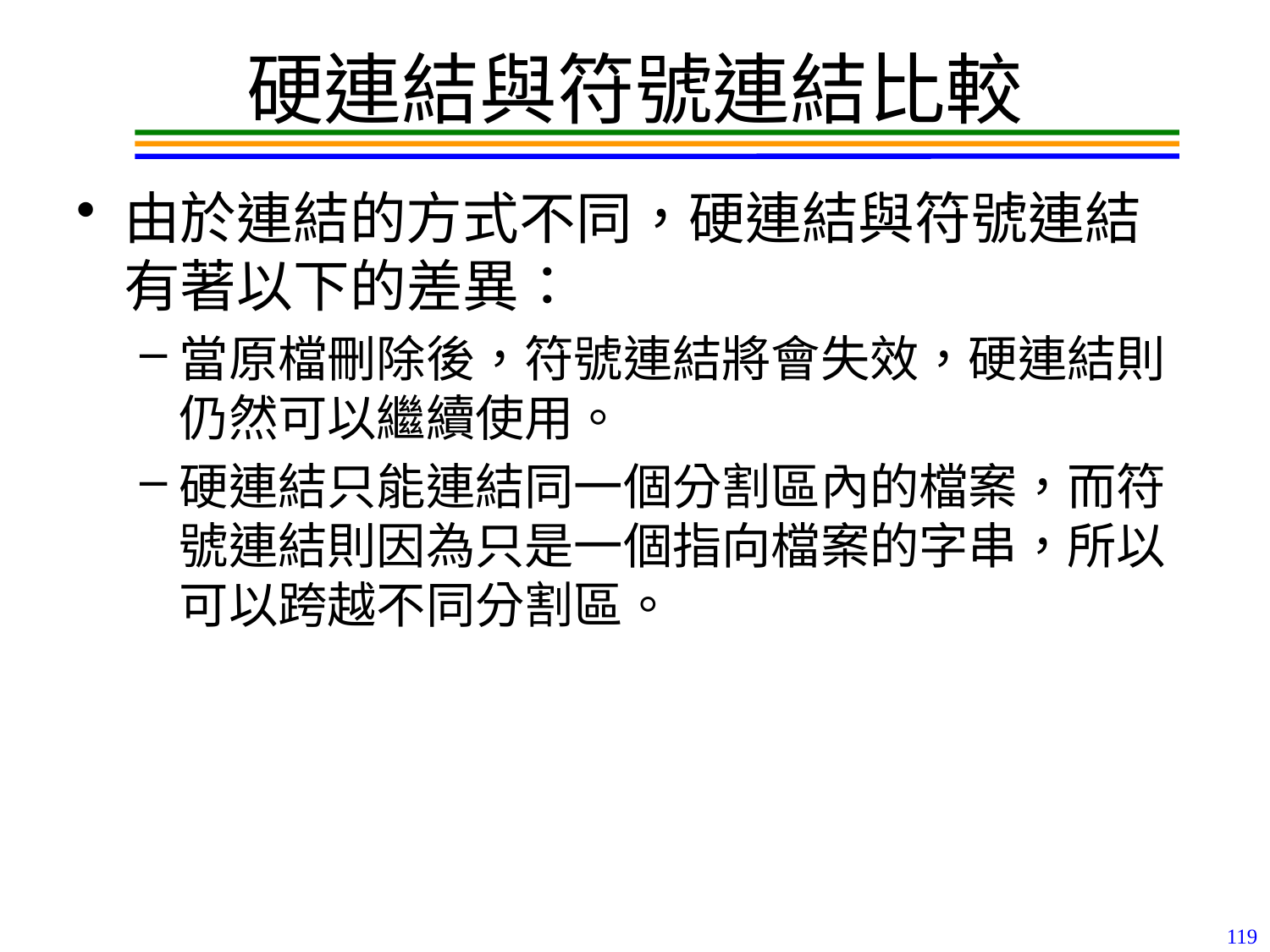

# 硬連結與符號連結比較
由於連結的方式不同，硬連結與符號連結有著以下的差異：
當原檔刪除後，符號連結將會失效，硬連結則仍然可以繼續使用。
硬連結只能連結同一個分割區內的檔案，而符號連結則因為只是一個指向檔案的字串，所以可以跨越不同分割區。

119